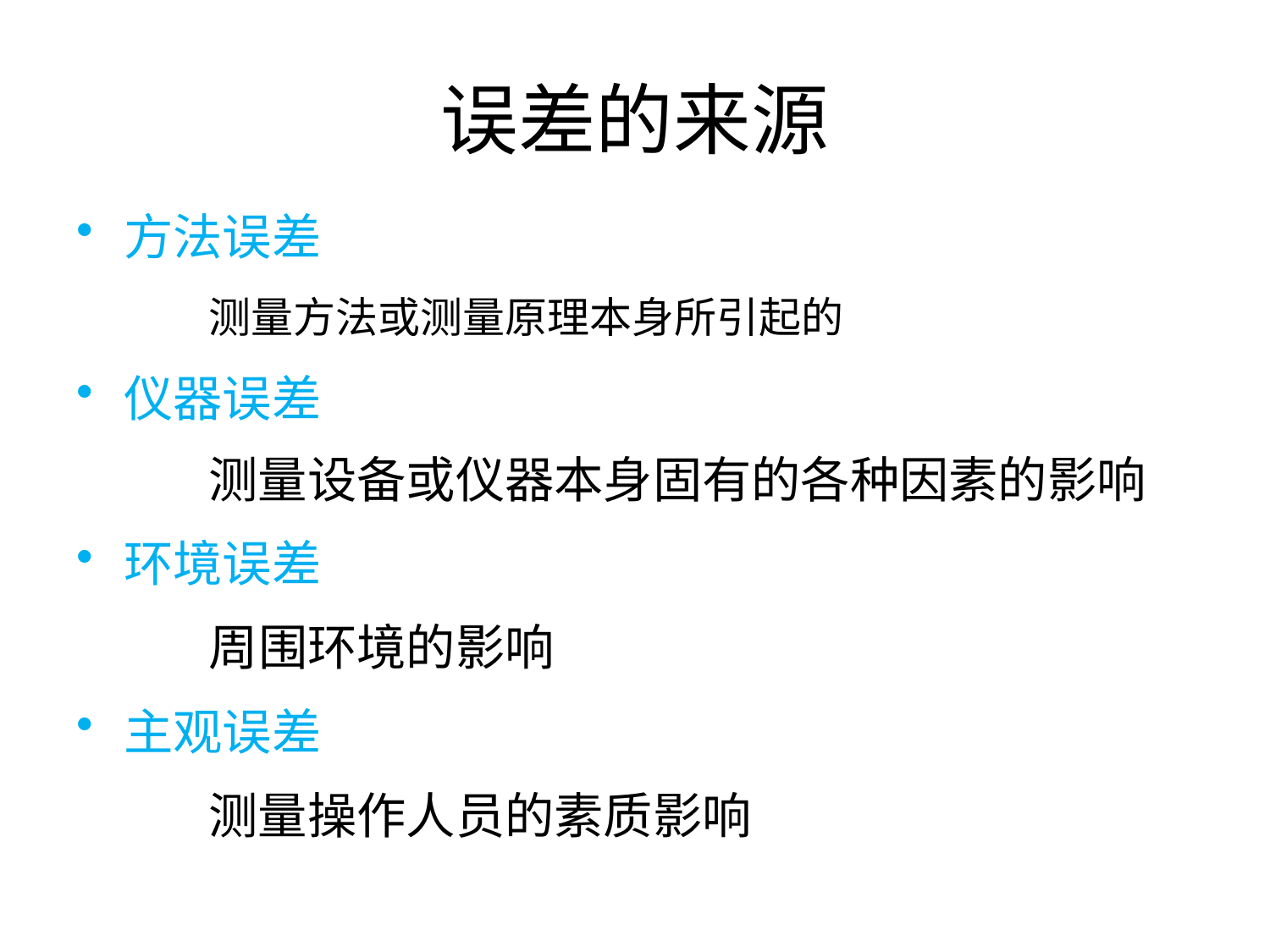

# 误差的来源
方法误差
           测量方法或测量原理本身所引起的
仪器误差
           测量设备或仪器本身固有的各种因素的影响
环境误差
           周围环境的影响
主观误差
           测量操作人员的素质影响